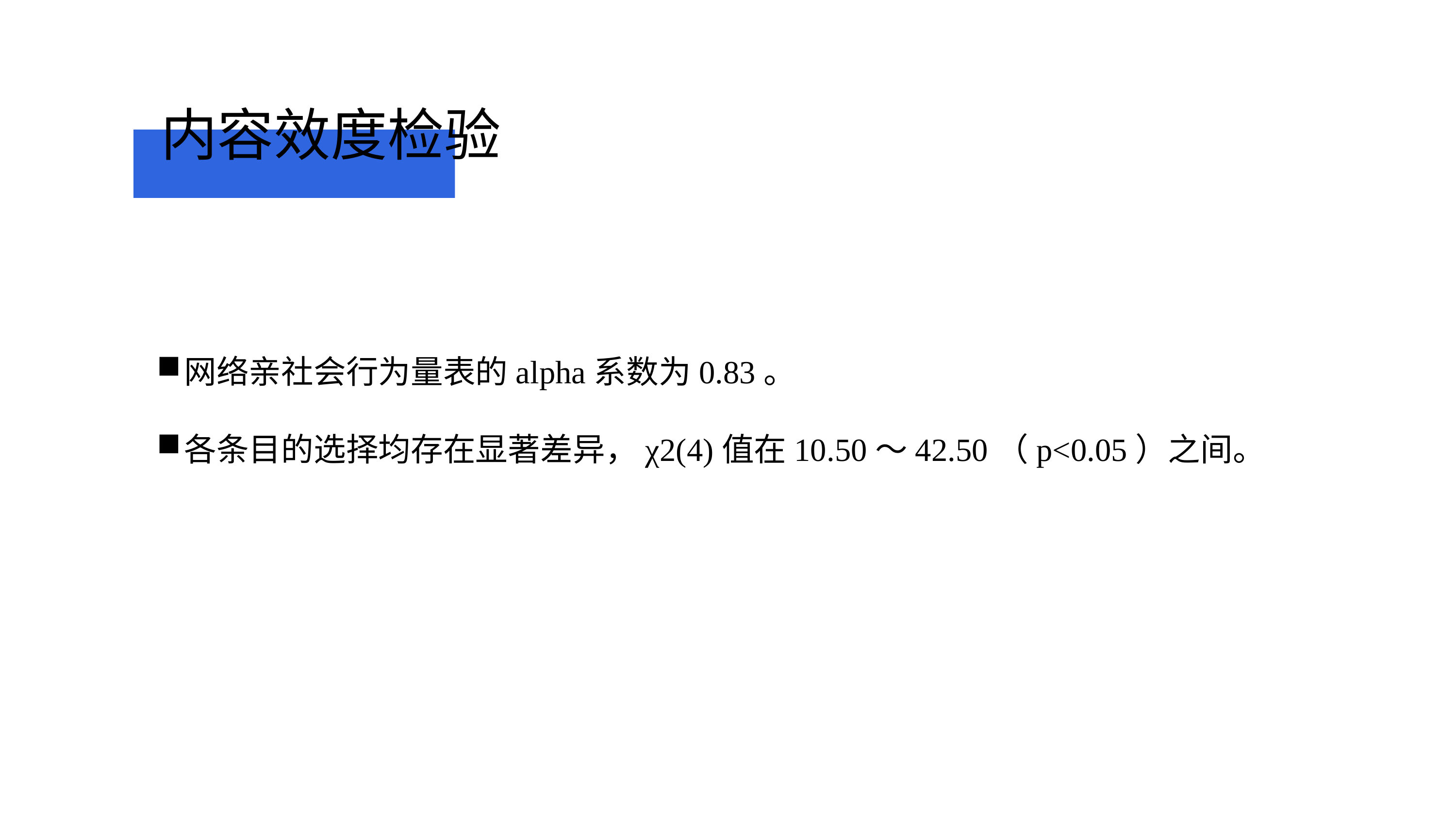

内容效度检验

网络亲社会行为量表的alpha系数为0.83。
各条目的选择均存在显著差异，χ2(4)值在10.50～42.50（p<0.05）之间。